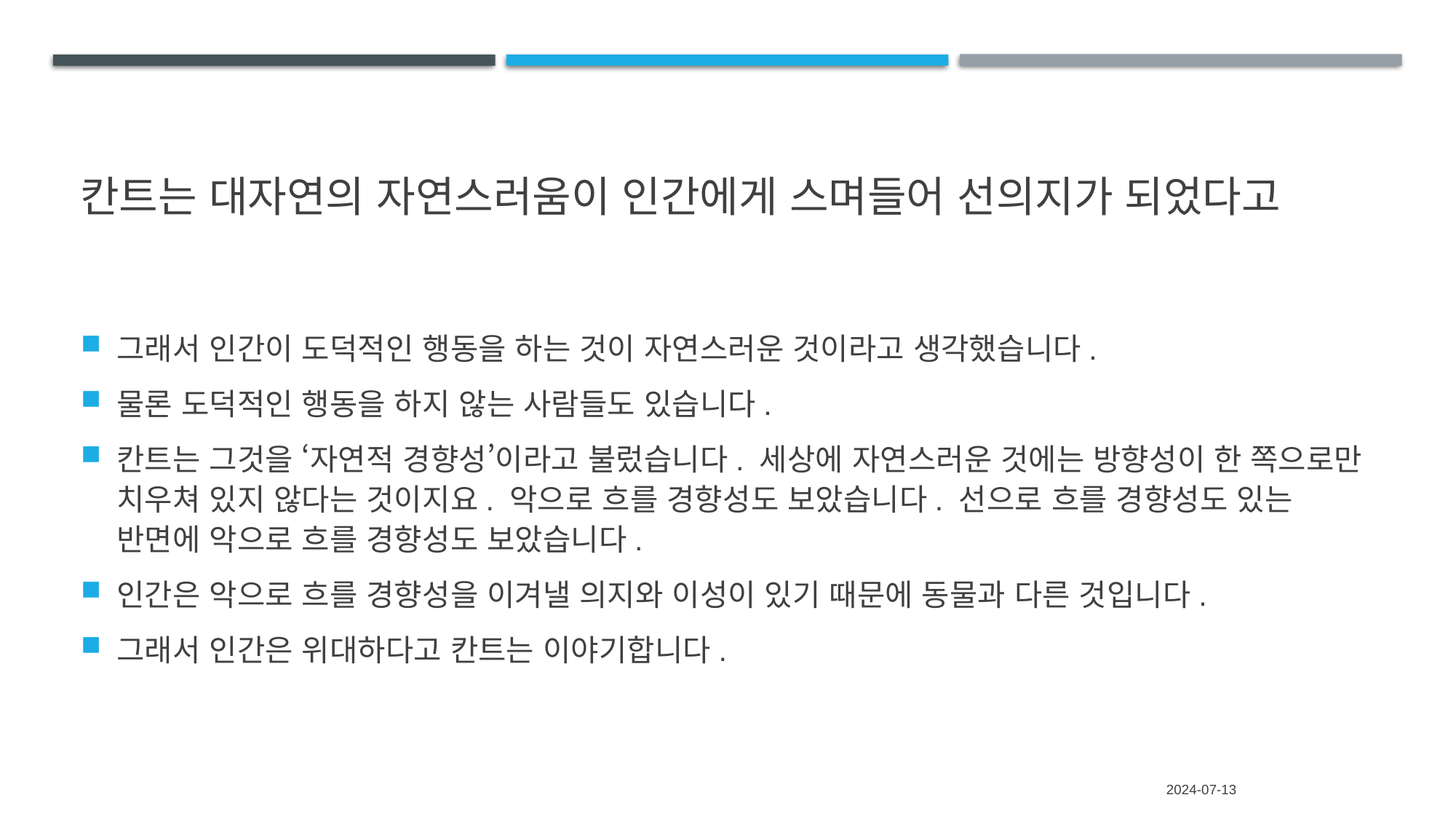

# 칸트는 대자연의 자연스러움이 인간에게 스며들어 선의지가 되었다고
그래서 인간이 도덕적인 행동을 하는 것이 자연스러운 것이라고 생각했습니다.
물론 도덕적인 행동을 하지 않는 사람들도 있습니다.
칸트는 그것을 ‘자연적 경향성’이라고 불렀습니다. 세상에 자연스러운 것에는 방향성이 한 쪽으로만 치우쳐 있지 않다는 것이지요. 악으로 흐를 경향성도 보았습니다. 선으로 흐를 경향성도 있는 반면에 악으로 흐를 경향성도 보았습니다.
인간은 악으로 흐를 경향성을 이겨낼 의지와 이성이 있기 때문에 동물과 다른 것입니다.
그래서 인간은 위대하다고 칸트는 이야기합니다.
2024-07-13